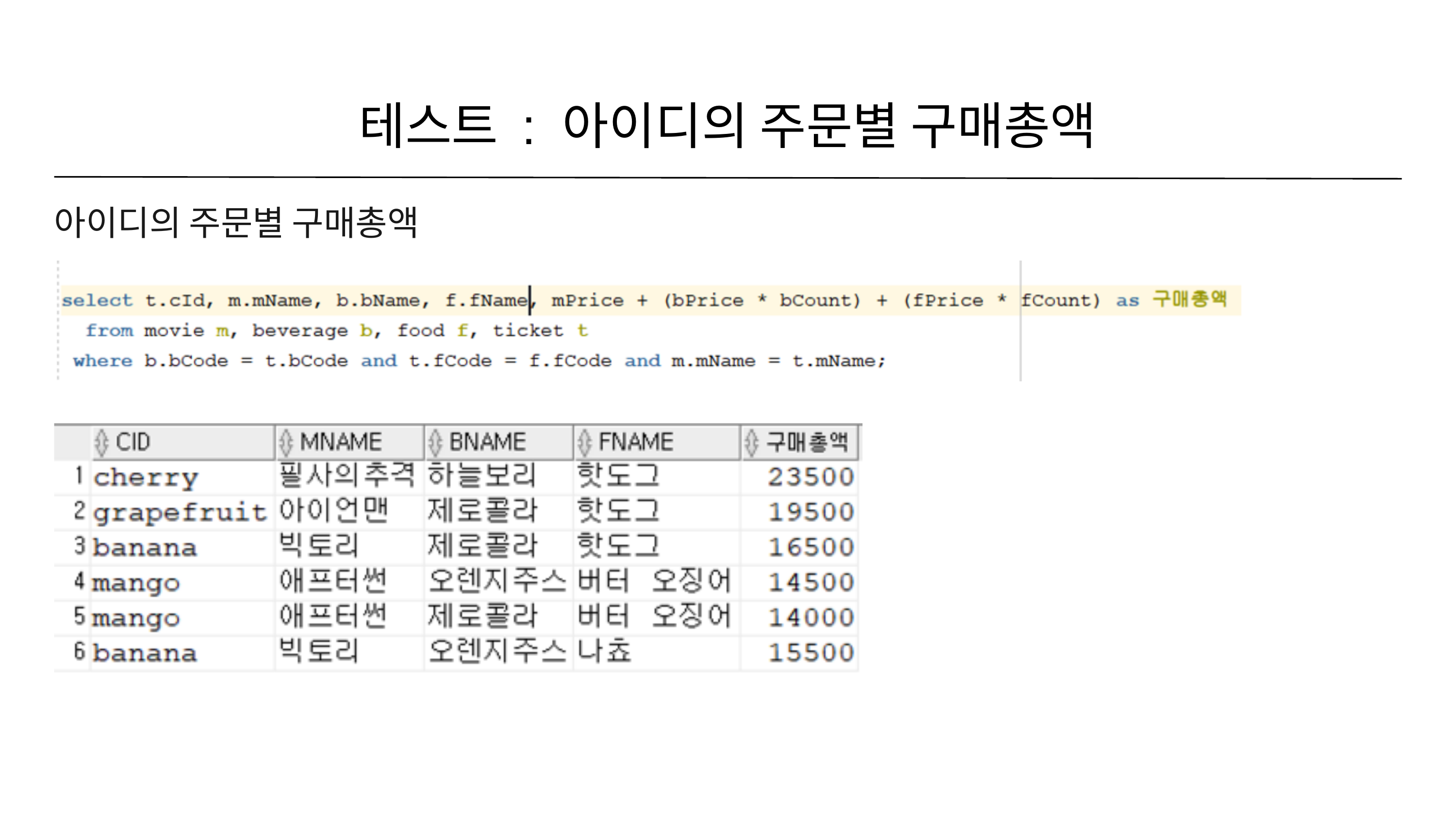

테스트 : 아이디의 주문별 구매총액

아이디의 주문별 구매총액